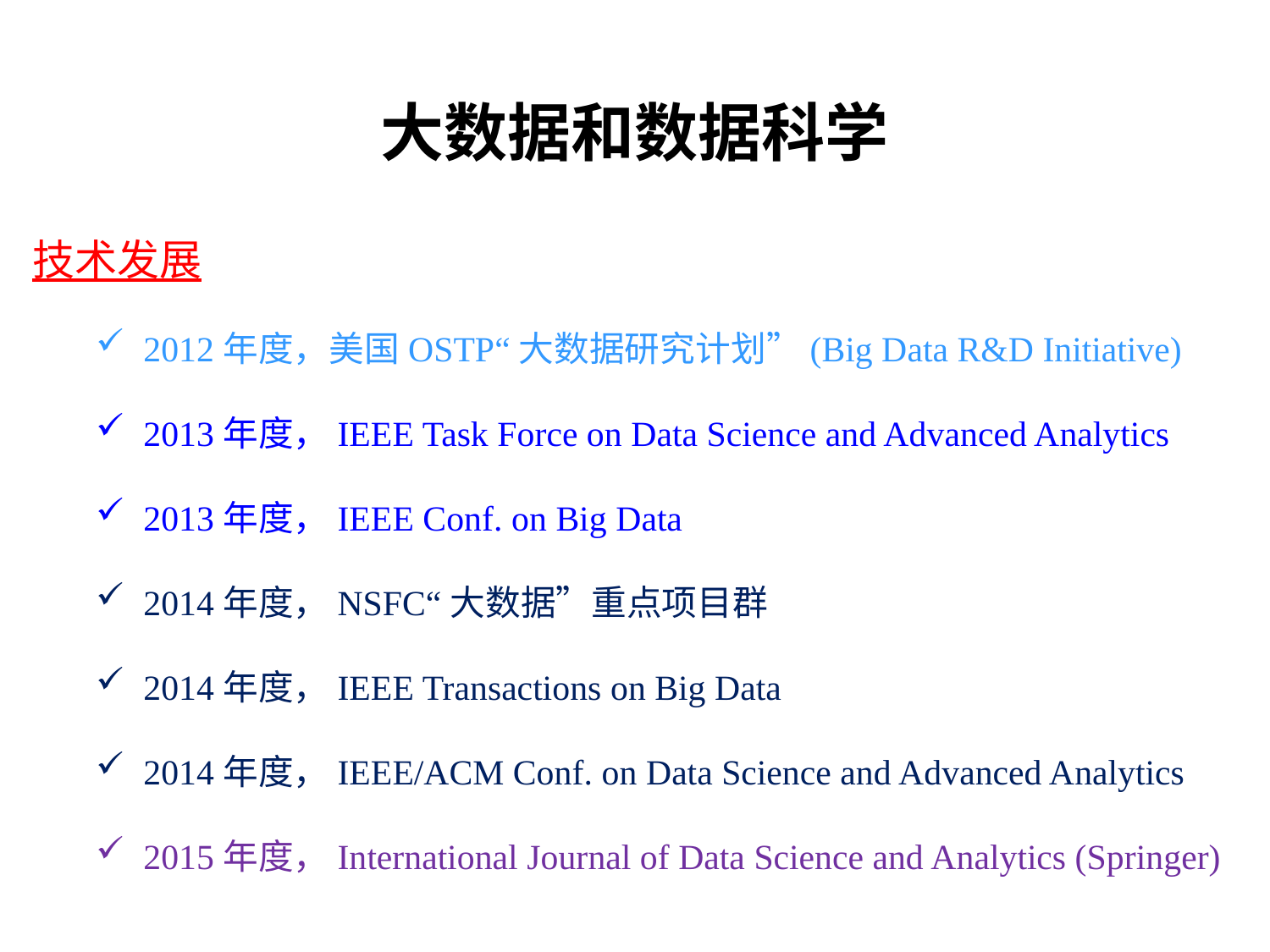

大数据和数据科学
技术发展
2012年度，美国OSTP“大数据研究计划”(Big Data R&D Initiative)
2013年度，IEEE Task Force on Data Science and Advanced Analytics
2013年度，IEEE Conf. on Big Data
2014年度，NSFC“大数据”重点项目群
2014年度，IEEE Transactions on Big Data
2014年度，IEEE/ACM Conf. on Data Science and Advanced Analytics
2015年度，International Journal of Data Science and Analytics (Springer)